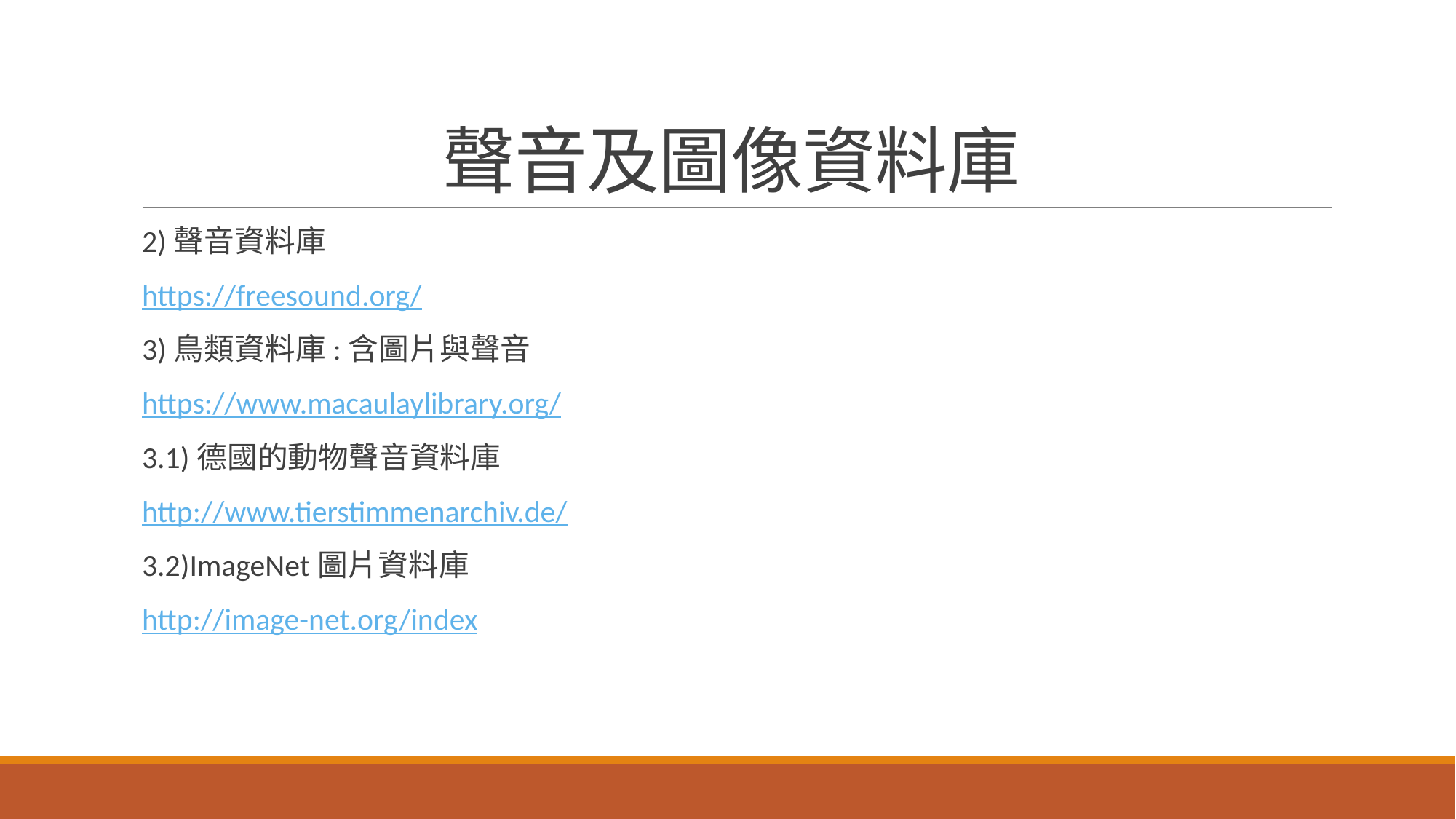

# 聲音及圖像資料庫
2)聲音資料庫
https://freesound.org/
3)鳥類資料庫:含圖片與聲音
https://www.macaulaylibrary.org/
3.1)德國的動物聲音資料庫
http://www.tierstimmenarchiv.de/
3.2)ImageNet圖片資料庫
http://image-net.org/index